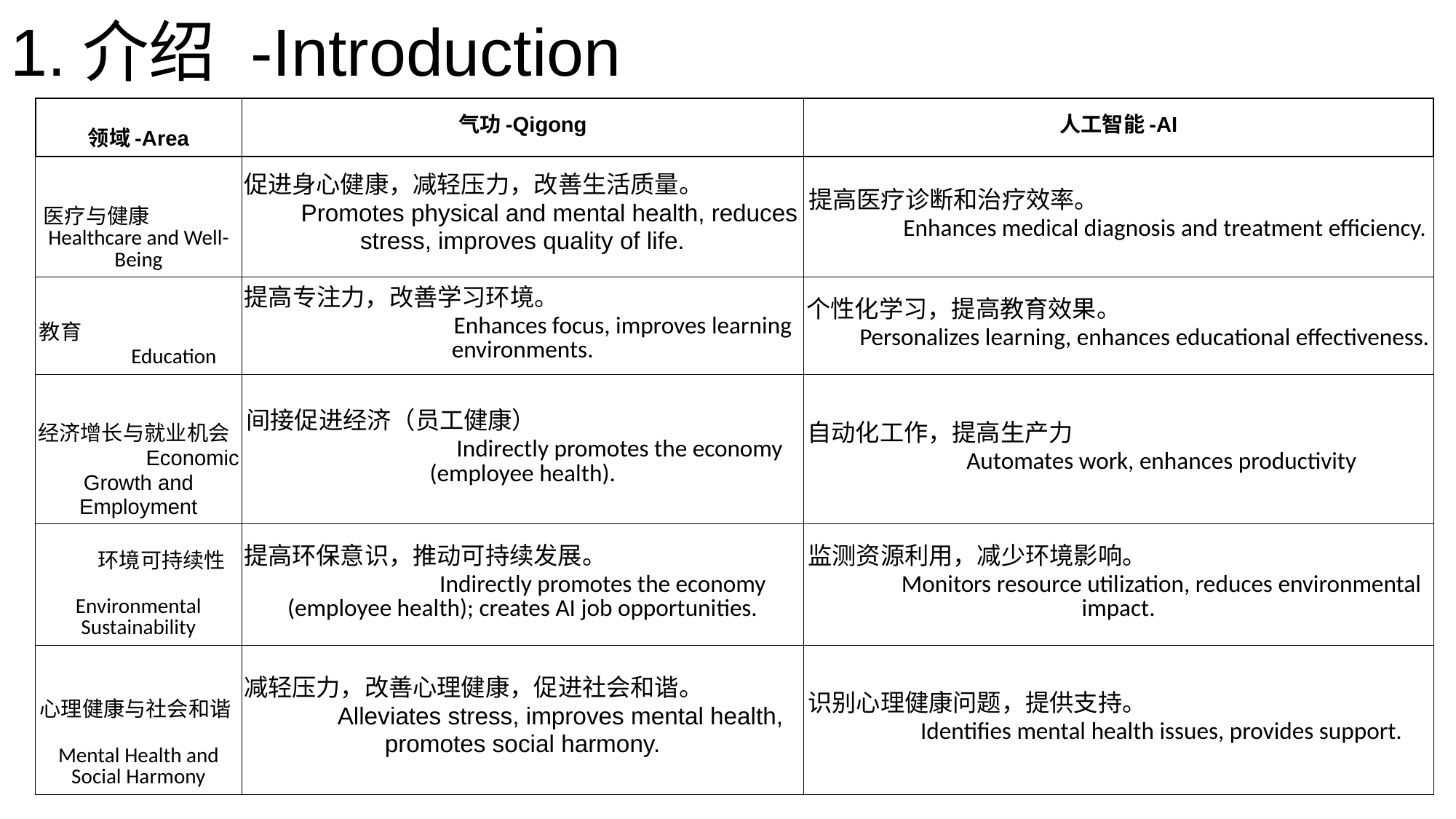

# 1.介绍 -Introduction
| 领域-Area | 气功-Qigong | 人工智能-AI |
| --- | --- | --- |
| 医疗与健康 Healthcare and Well-Being | 促进身心健康，减轻压力，改善生活质量。 Promotes physical and mental health, reduces stress, improves quality of life. | 提高医疗诊断和治疗效率。 Enhances medical diagnosis and treatment efficiency. |
| 教育 Education | 提高专注力，改善学习环境。 Enhances focus, improves learning environments. | 个性化学习，提高教育效果。 Personalizes learning, enhances educational effectiveness. |
| 经济增长与就业机会 Economic Growth and Employment | 间接促进经济（员工健康） Indirectly promotes the economy (employee health). | 自动化工作，提高生产力 Automates work, enhances productivity |
| 环境可持续性 Environmental Sustainability | 提高环保意识，推动可持续发展。 Indirectly promotes the economy (employee health); creates AI job opportunities. | 监测资源利用，减少环境影响。 Monitors resource utilization, reduces environmental impact. |
| 心理健康与社会和谐 Mental Health and Social Harmony | 减轻压力，改善心理健康，促进社会和谐。 Alleviates stress, improves mental health, promotes social harmony. | 识别心理健康问题，提供支持。 Identifies mental health issues, provides support. |